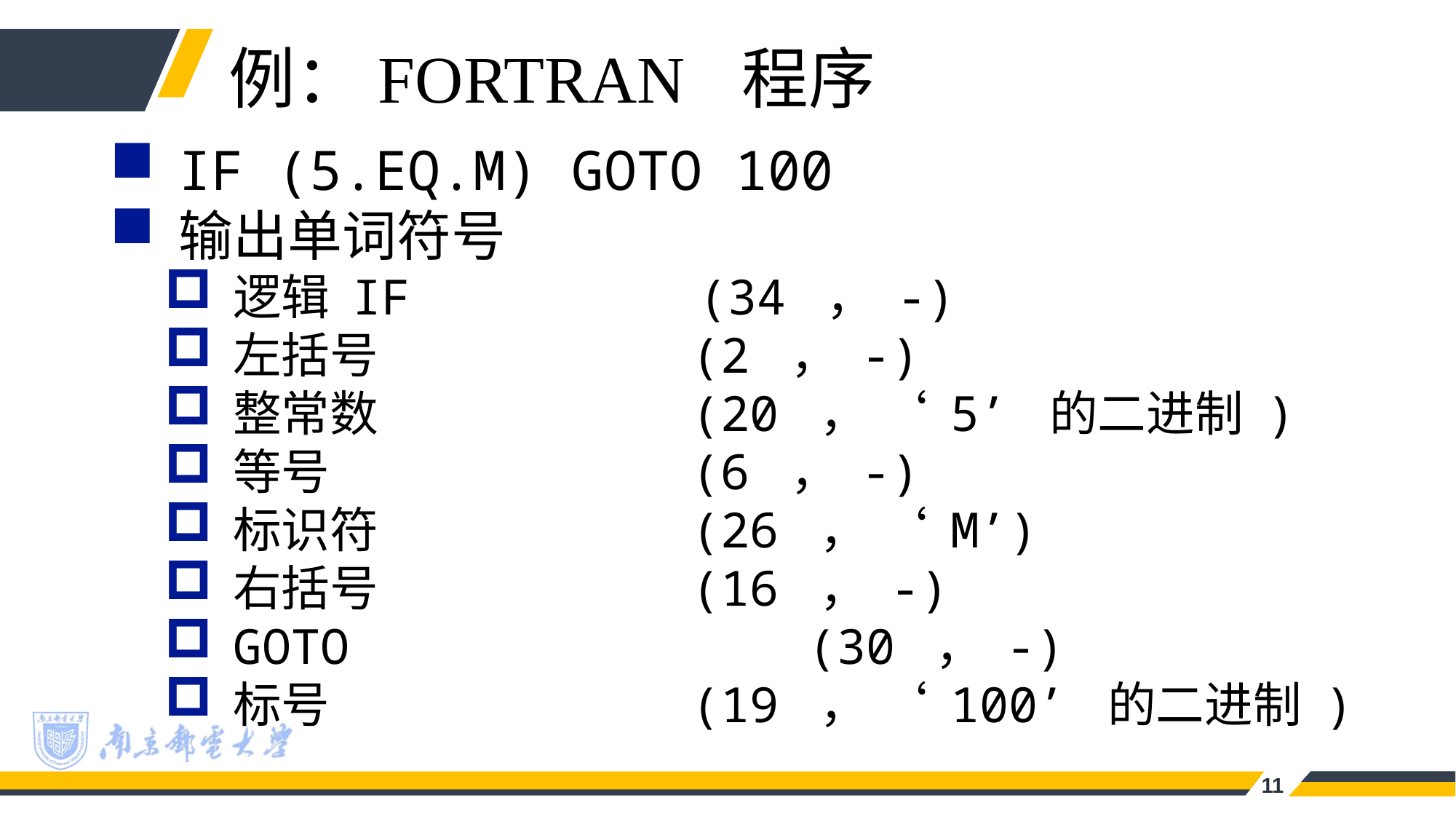

例：FORTRAN 程序
IF (5.EQ.M) GOTO 100
输出单词符号
逻辑 IF 			 (34 ， -)
左括号 			 (2 ， -)
整常数 			 (20 ， ‘ 5’ 的二进制 )
等号 				 (6 ， -)
标识符 			 (26 ， ‘ M’)
右括号 			 (16 ， -)
GOTO 				 (30 ， -)
标号				 (19 ， ‘ 100’ 的二进制 )

11